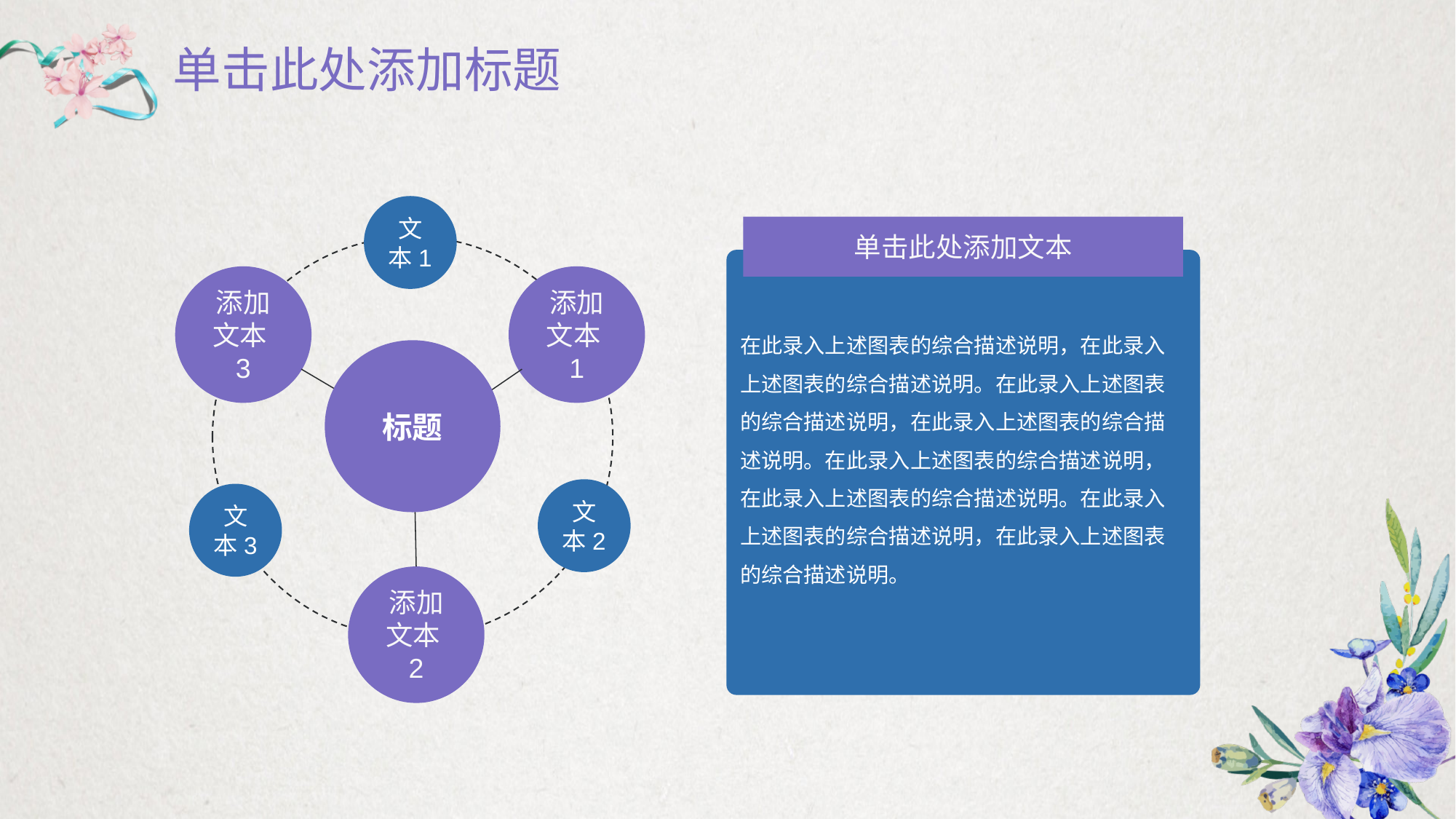

# 单击此处添加标题
文本1
单击此处添加文本

在此录入上述图表的综合描述说明，在此录入上述图表的综合描述说明。在此录入上述图表的综合描述说明，在此录入上述图表的综合描述说明。在此录入上述图表的综合描述说明，在此录入上述图表的综合描述说明。在此录入上述图表的综合描述说明，在此录入上述图表的综合描述说明。

添加文本3
添加文本1
标题
文本2
文本3
添加文本2